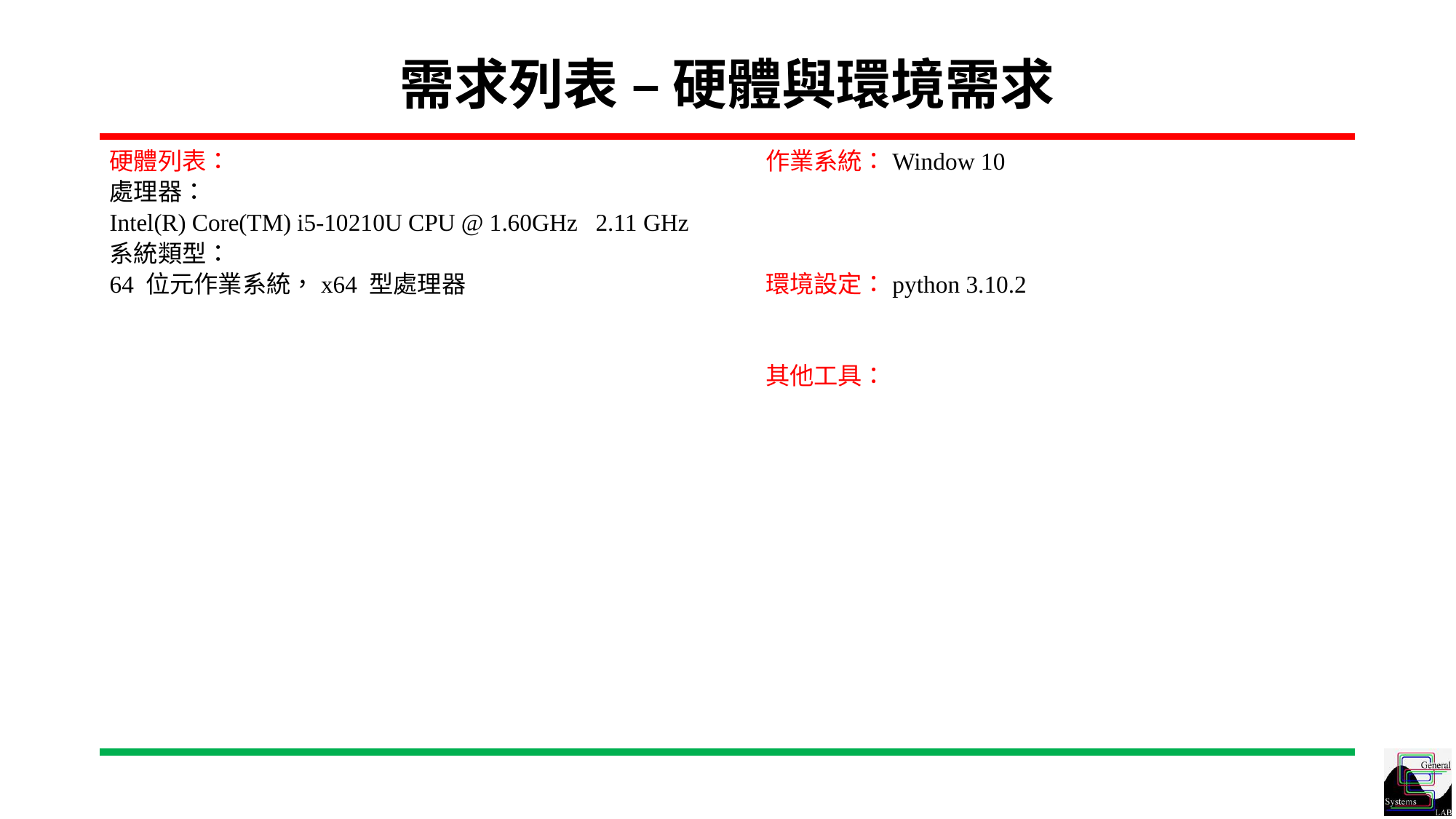

# 需求列表 – 硬體與環境需求
硬體列表：
處理器：
Intel(R) Core(TM) i5-10210U CPU @ 1.60GHz   2.11 GHz
系統類型：
64 位元作業系統，x64 型處理器

作業系統：Window 10

環境設定：python 3.10.2

其他工具：